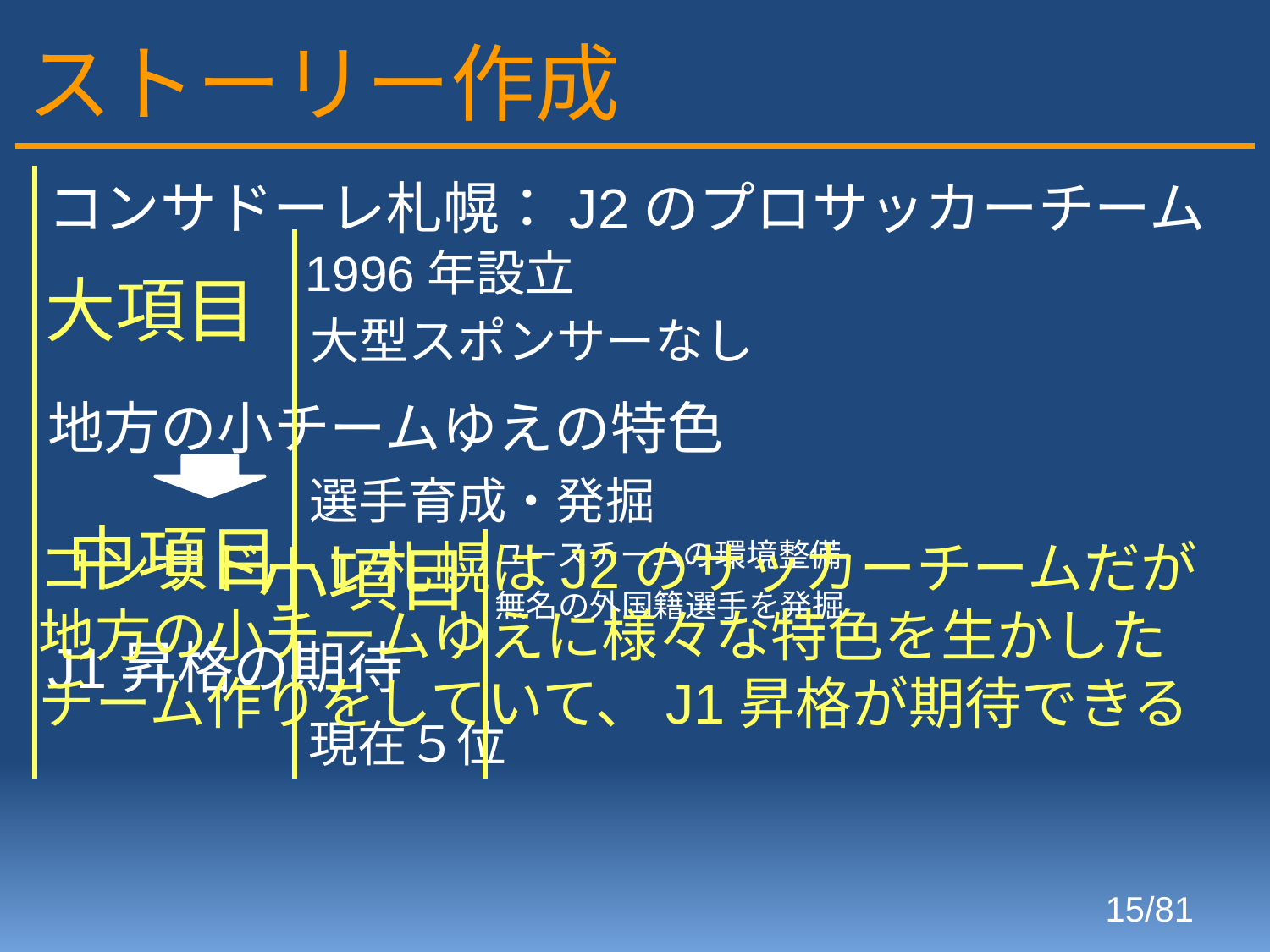

# ストーリー作成
コンサドーレ札幌：J2のプロサッカーチーム
1996年設立
大項目
大型スポンサーなし
地方の小チームゆえの特色

選手育成・発掘
中項目
コンサドーレ札幌はJ2のサッカーチームだが
地方の小チームゆえに様々な特色を生かした
チーム作りをしていて、J1昇格が期待できる
小項目
ユースチームの環境整備
無名の外国籍選手を発掘
J1昇格の期待
現在５位
15/81